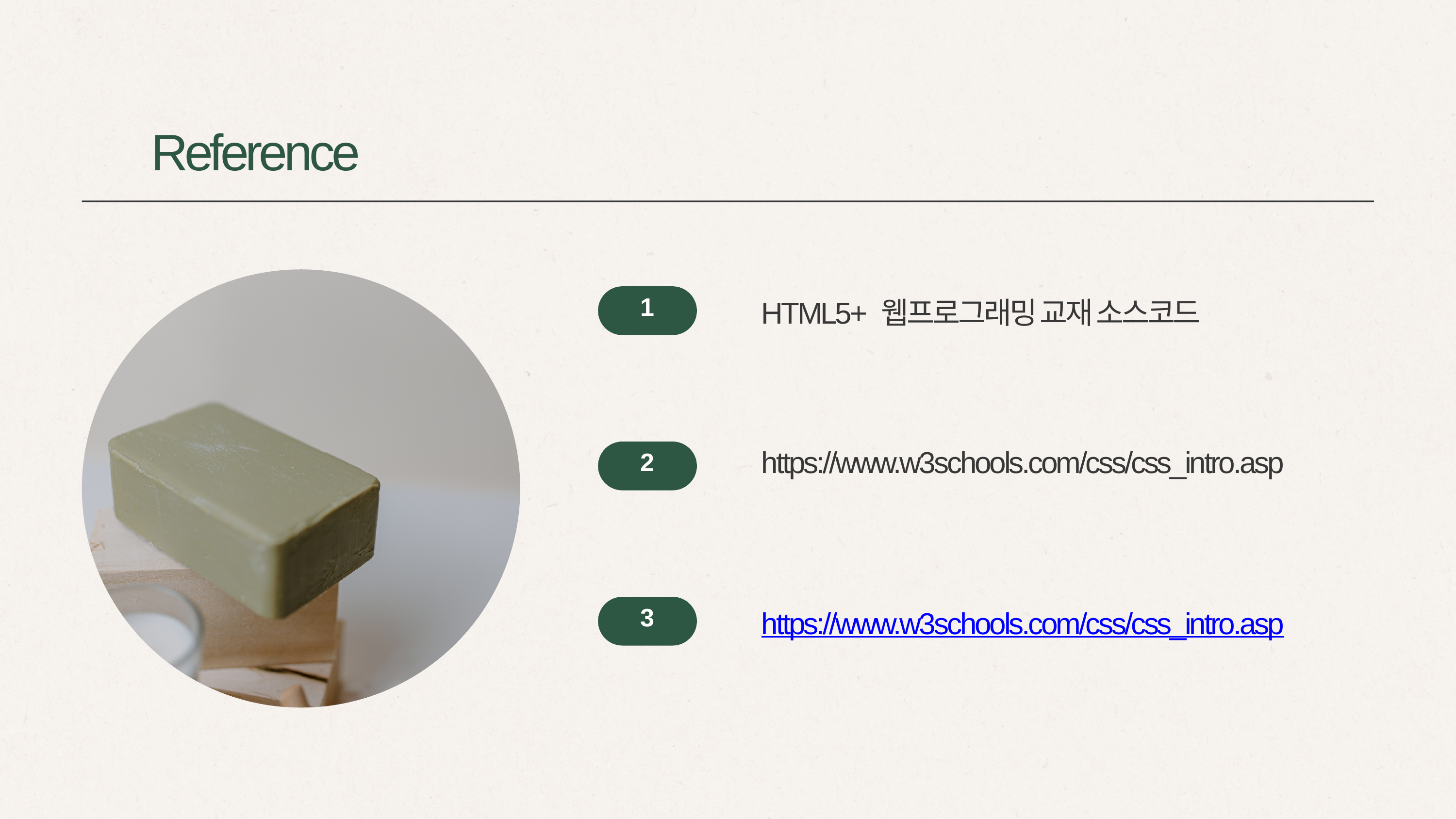

Reference

1
HTML5+ 웹프로그래밍 교재 소스코드
https://www.w3schools.com/css/css_intro.asp

2

3
https://www.w3schools.com/css/css_intro.asp